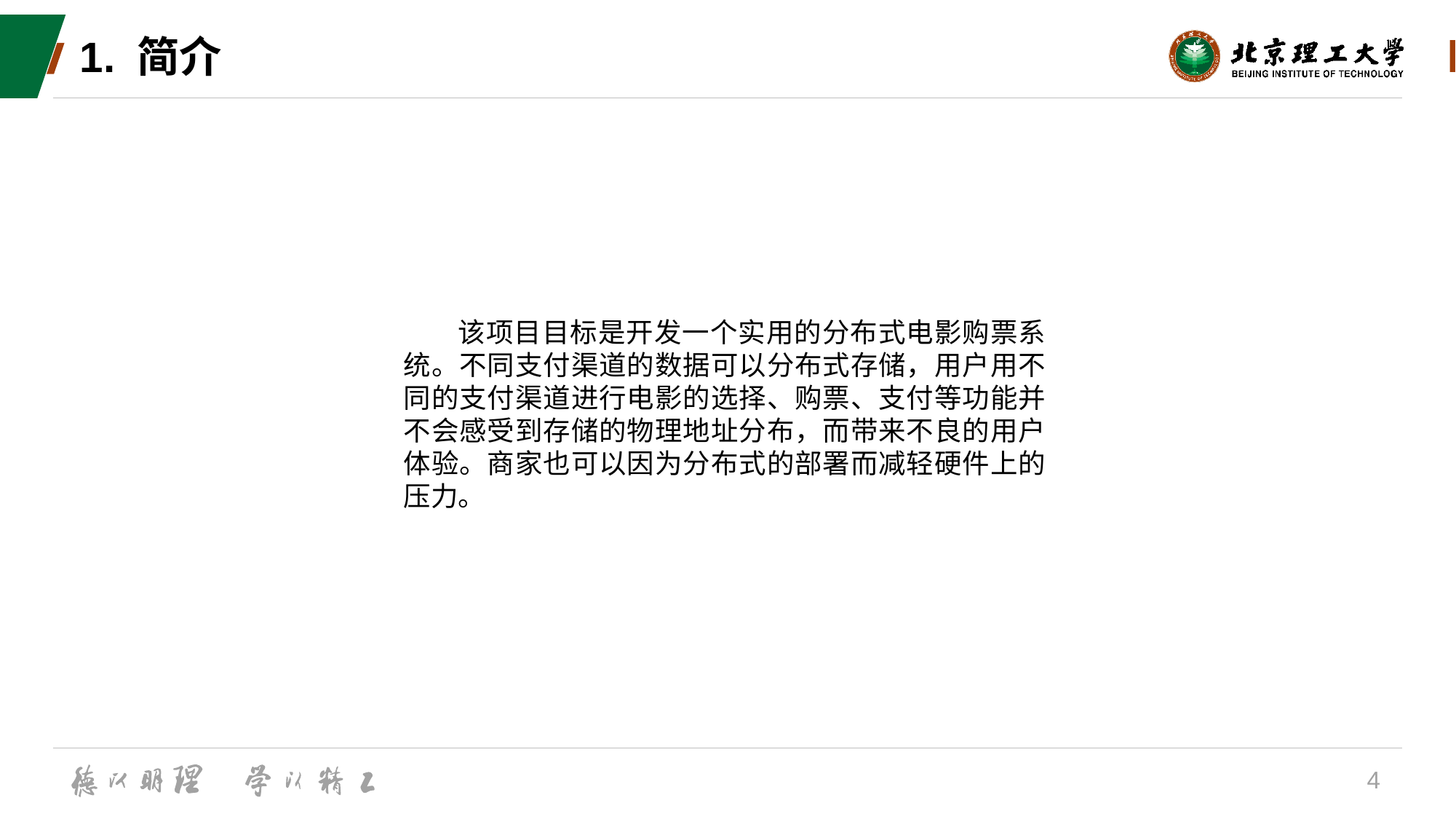

# 1. 简介

该项目目标是开发一个实用的分布式电影购票系统。不同支付渠道的数据可以分布式存储，用户用不同的支付渠道进行电影的选择、购票、支付等功能并不会感受到存储的物理地址分布，而带来不良的用户体验。商家也可以因为分布式的部署而减轻硬件上的压力。